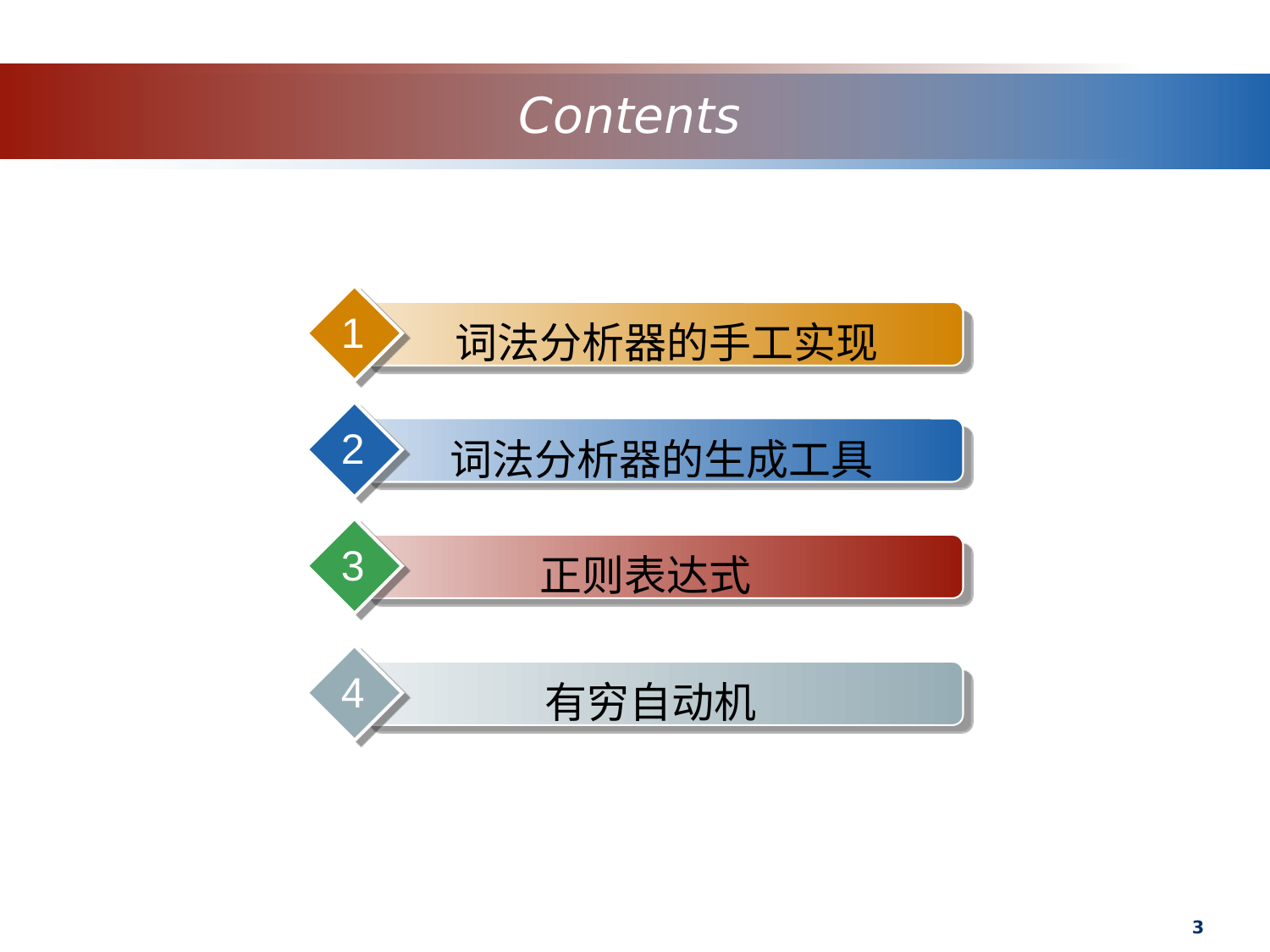

# Contents

1

词法分析器的手工实现

2

词法分析器的生成工具

3

正则表达式

4

有穷自动机
3